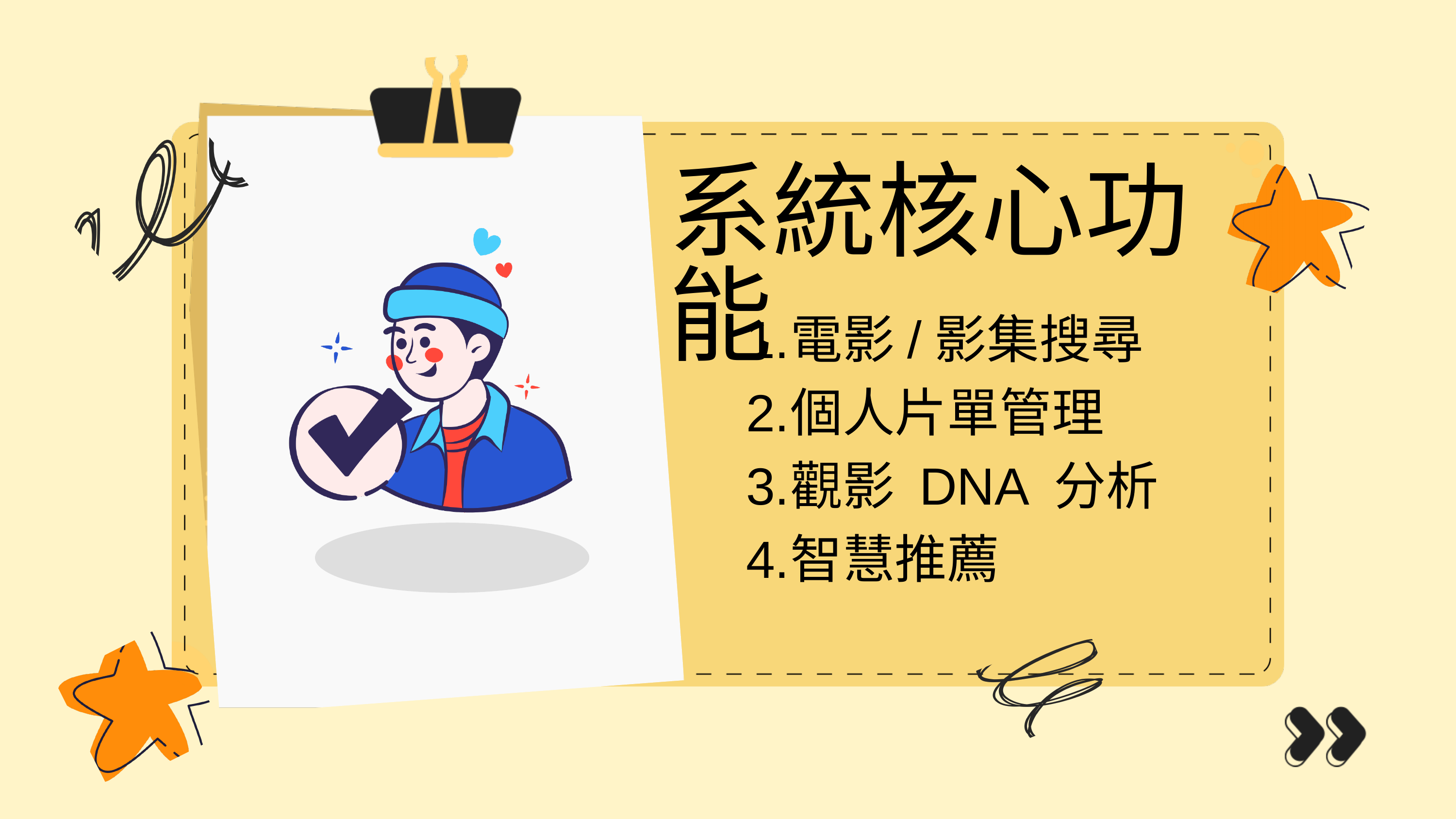

系統核心功能

電影/影集搜尋
個人片單管理
觀影 DNA 分析
智慧推薦